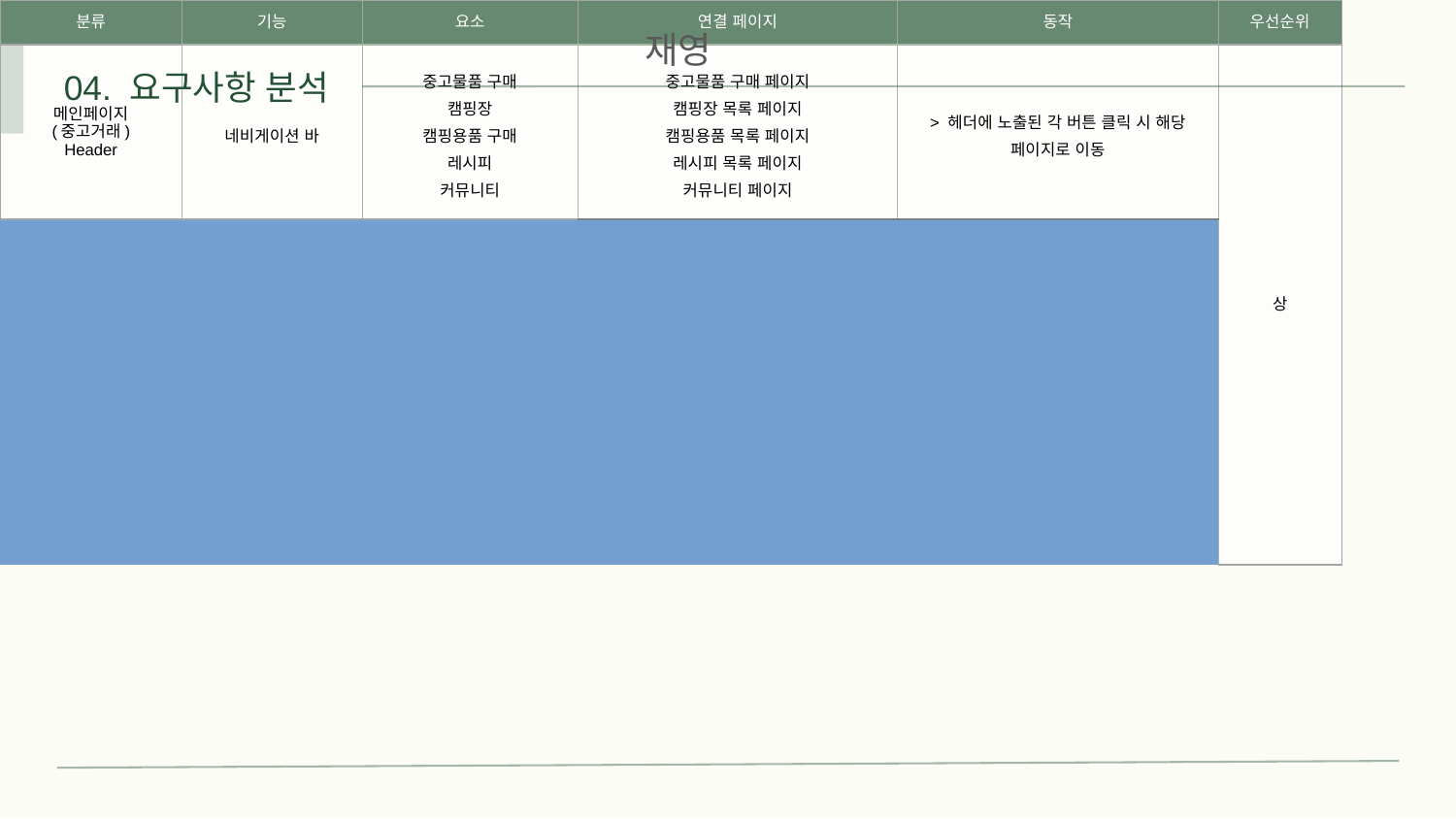

재영

04. 요구사항 분석
| 분류 | 기능 | 요소 | 연결 페이지 | 동작 | 우선순위 |
| --- | --- | --- | --- | --- | --- |
| 메인페이지 (중고거래) Header | 네비게이션 바 | 중고물품 구매 캠핑장 캠핑용품 구매 레시피 커뮤니티 | 중고물품 구매 페이지 캠핑장 목록 페이지 캠핑용품 목록 페이지 레시피 목록 페이지 커뮤니티 페이지 | > 헤더에 노출된 각 버튼 클릭 시 해당 페이지로 이동 | 상 |
|  |  |  |  |  |  |
| 메인페이지 (중고거래) | 중고거래 물품 목록 (이미지,이름,가격) | 물품목록(최신순) | 중고거래물품 상세페이지 | > 이미지 및 이름 클릭 시 물품 상세페이지로 이동 |  |